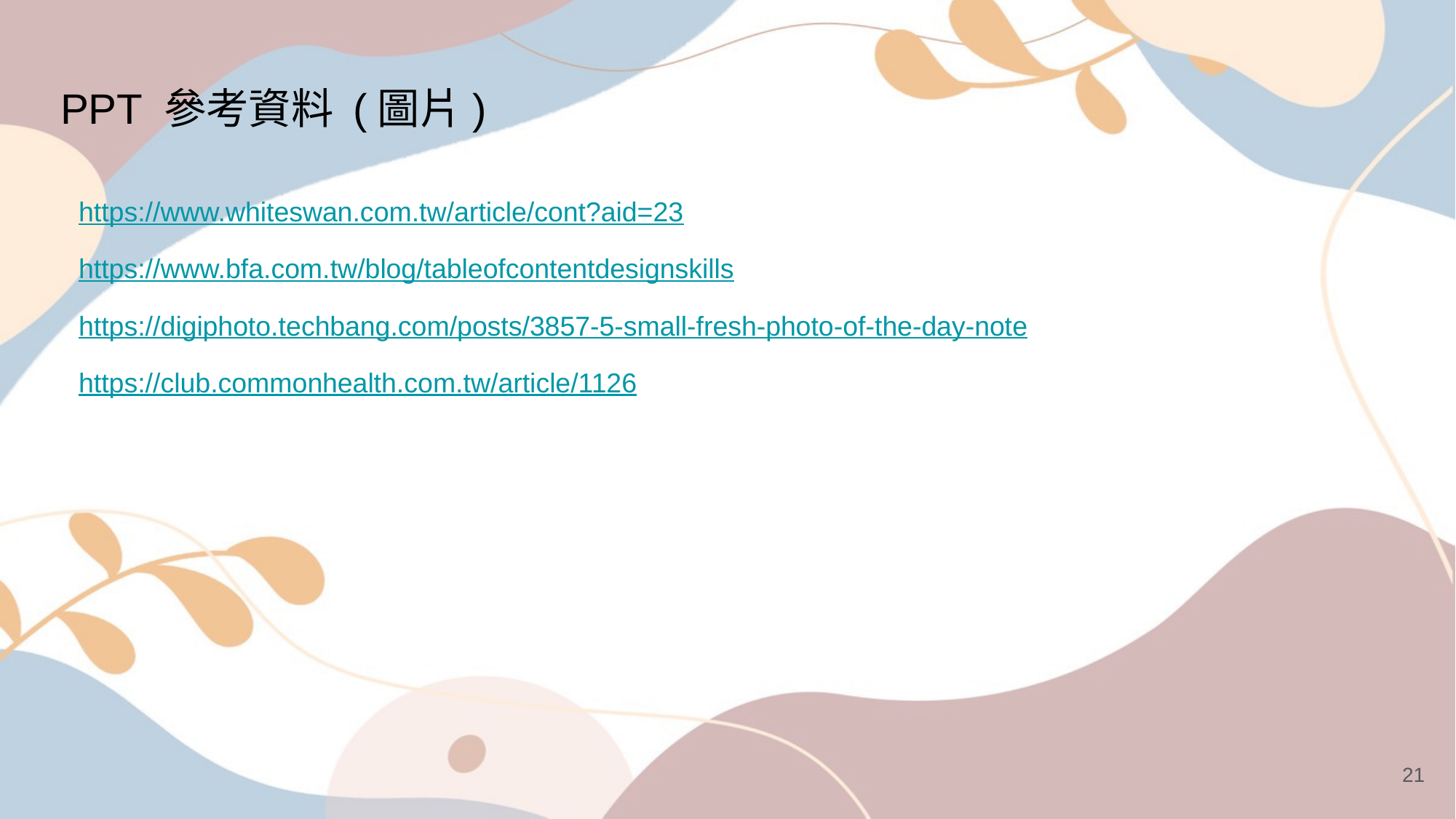

# PPT 參考資料 (圖片)
https://www.whiteswan.com.tw/article/cont?aid=23
https://www.bfa.com.tw/blog/tableofcontentdesignskills
https://digiphoto.techbang.com/posts/3857-5-small-fresh-photo-of-the-day-note
https://club.commonhealth.com.tw/article/1126

21